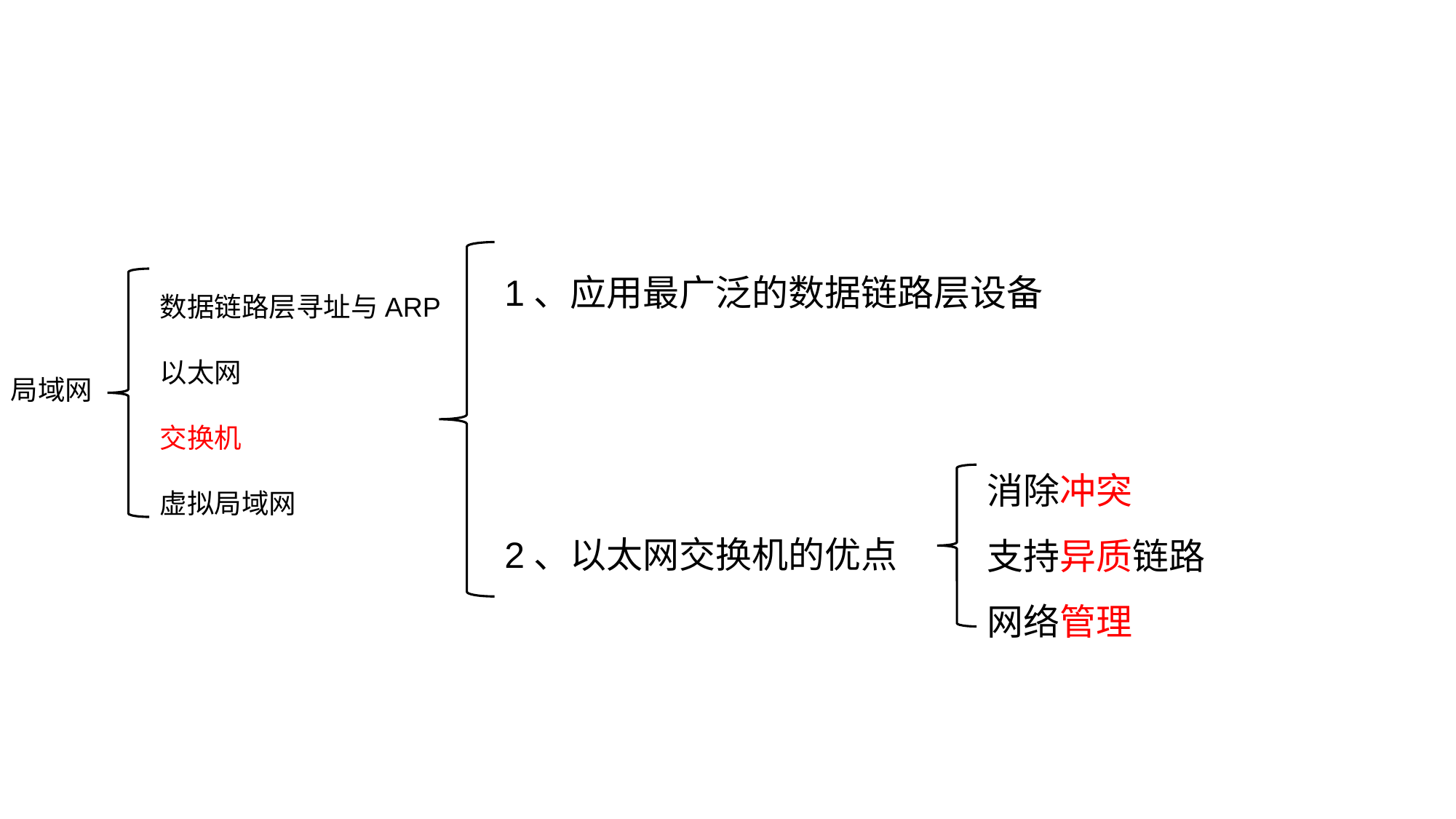

1、应用最广泛的数据链路层设备

2、以太网交换机的优点
数据链路层寻址与ARP
以太网
交换机
虚拟局域网

局域网
消除冲突
支持异质链路
网络管理